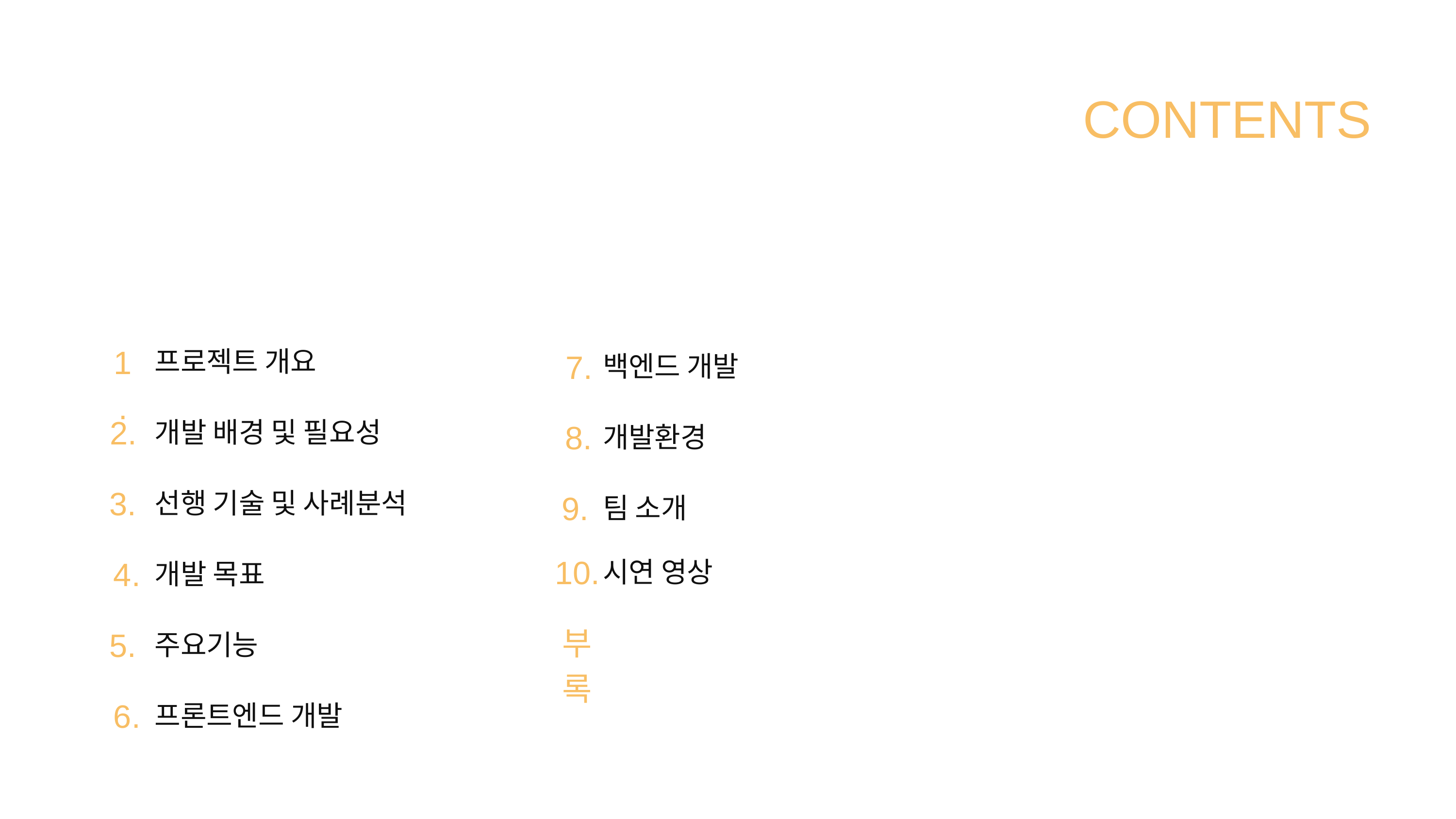

CONTENTS
1.
프로젝트 개요
7.
백엔드 개발
2.
개발 배경 및 필요성
8.
개발환경
3.
선행 기술 및 사례분석
9.
팀 소개
10.
4.
시연 영상
개발 목표
부록
5.
주요기능
6.
프론트엔드 개발